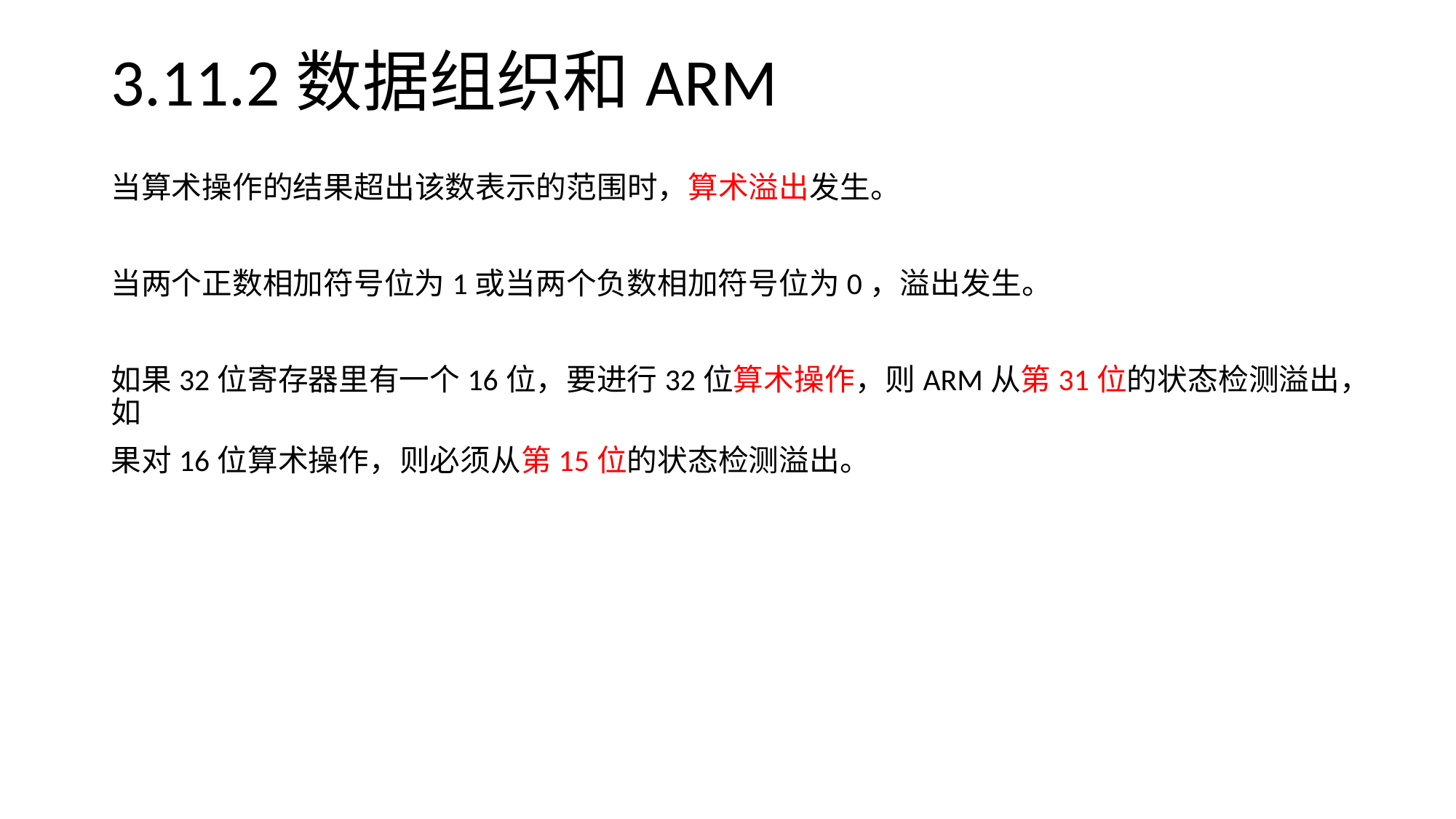

# 3.11.2数据组织和ARM

当算术操作的结果超出该数表示的范围时，算术溢出发生。

当两个正数相加符号位为1或当两个负数相加符号位为0，溢出发生。

如果32位寄存器里有一个16位，要进行32位算术操作，则ARM从第31位的状态检测溢出，如
果对16位算术操作，则必须从第15位的状态检测溢出。